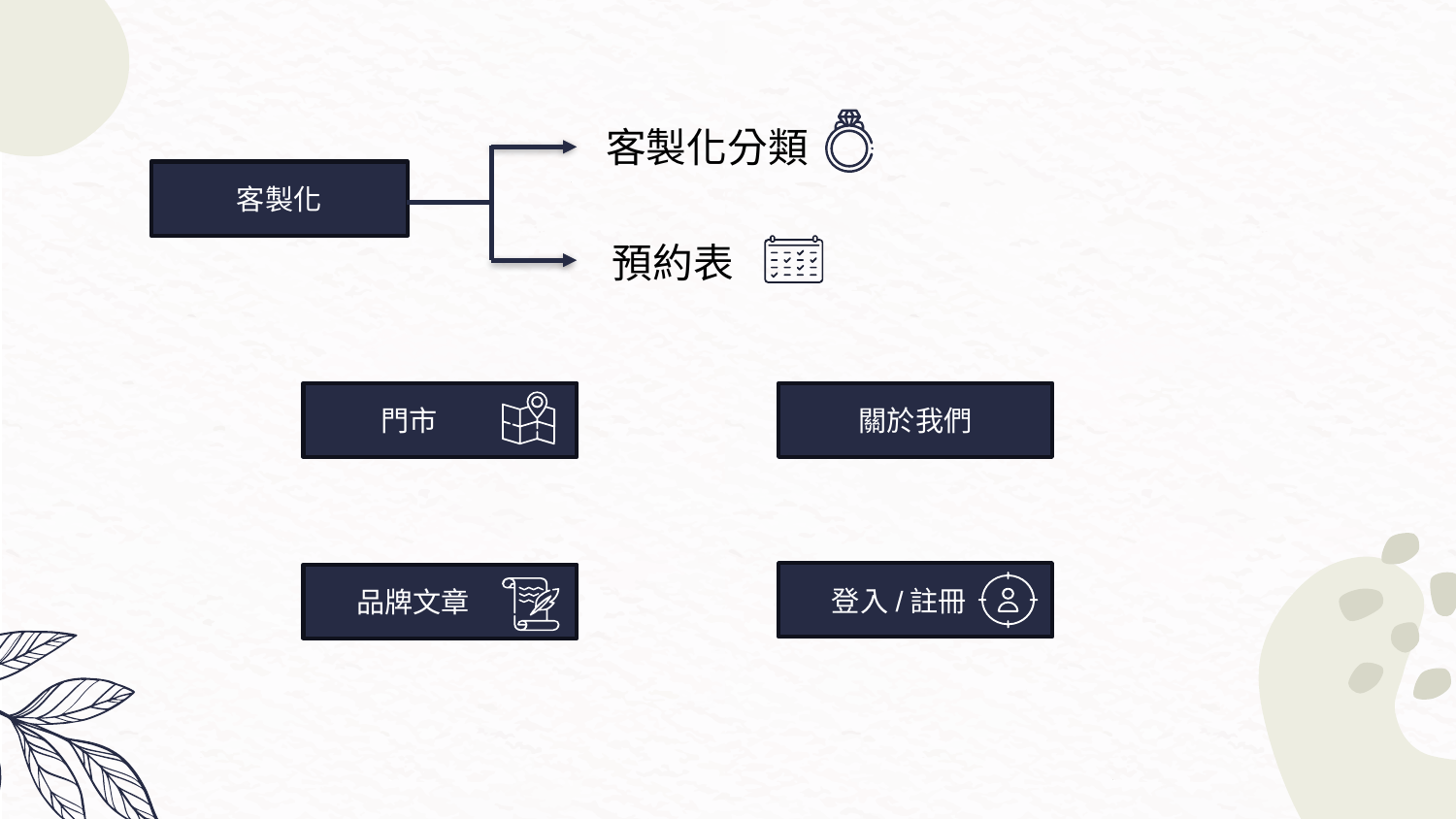

客製化分類
客製化
預約表

       門市

關於我們
    登入/註冊

    品牌文章